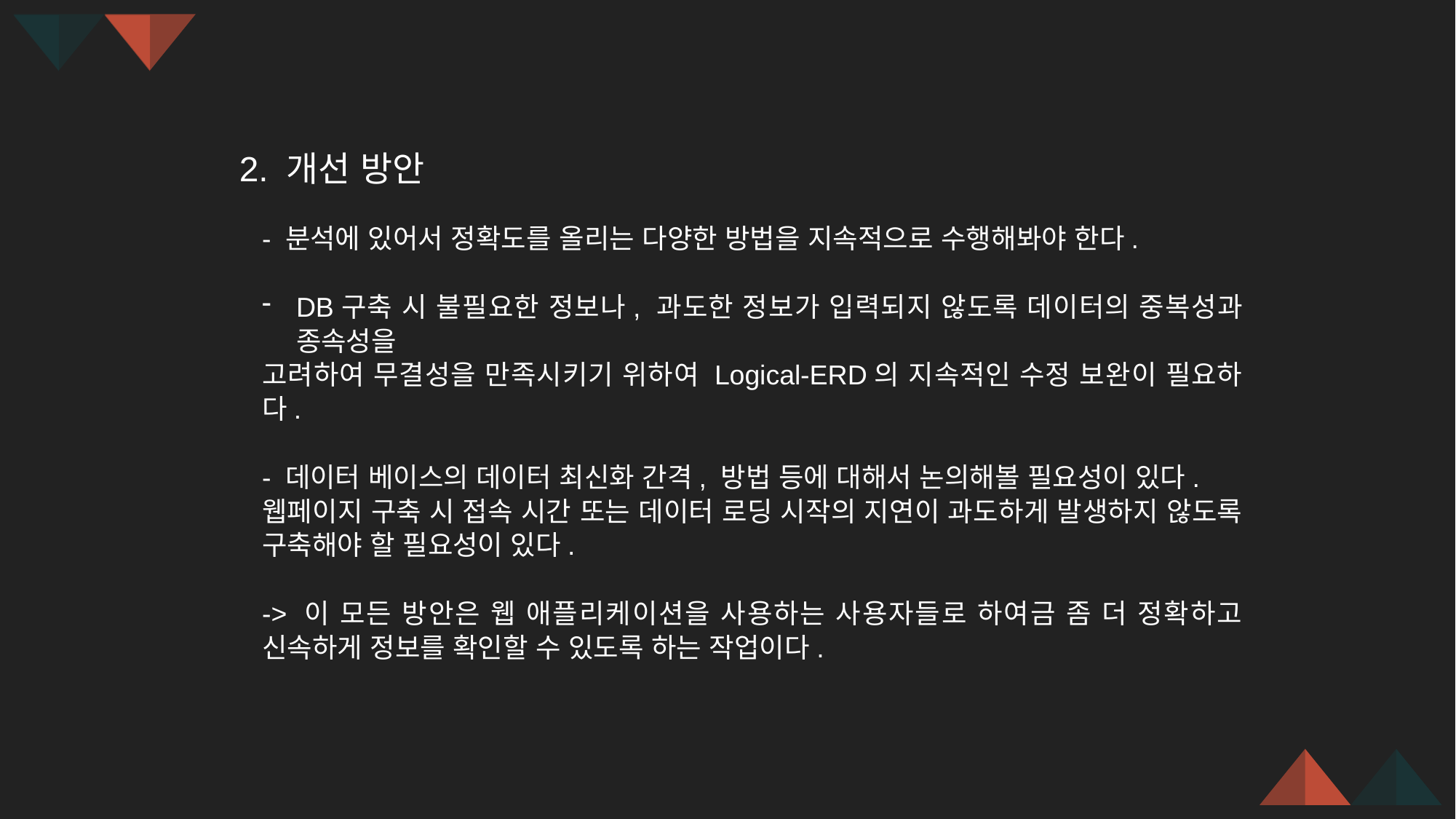

2. 개선 방안
- 분석에 있어서 정확도를 올리는 다양한 방법을 지속적으로 수행해봐야 한다.

DB구축 시 불필요한 정보나, 과도한 정보가 입력되지 않도록 데이터의 중복성과 종속성을
고려하여 무결성을 만족시키기 위하여 Logical-ERD의 지속적인 수정 보완이 필요하다.

- 데이터 베이스의 데이터 최신화 간격, 방법 등에 대해서 논의해볼 필요성이 있다.
웹페이지 구축 시 접속 시간 또는 데이터 로딩 시작의 지연이 과도하게 발생하지 않도록 구축해야 할 필요성이 있다.

-> 이 모든 방안은 웹 애플리케이션을 사용하는 사용자들로 하여금 좀 더 정확하고 신속하게 정보를 확인할 수 있도록 하는 작업이다.